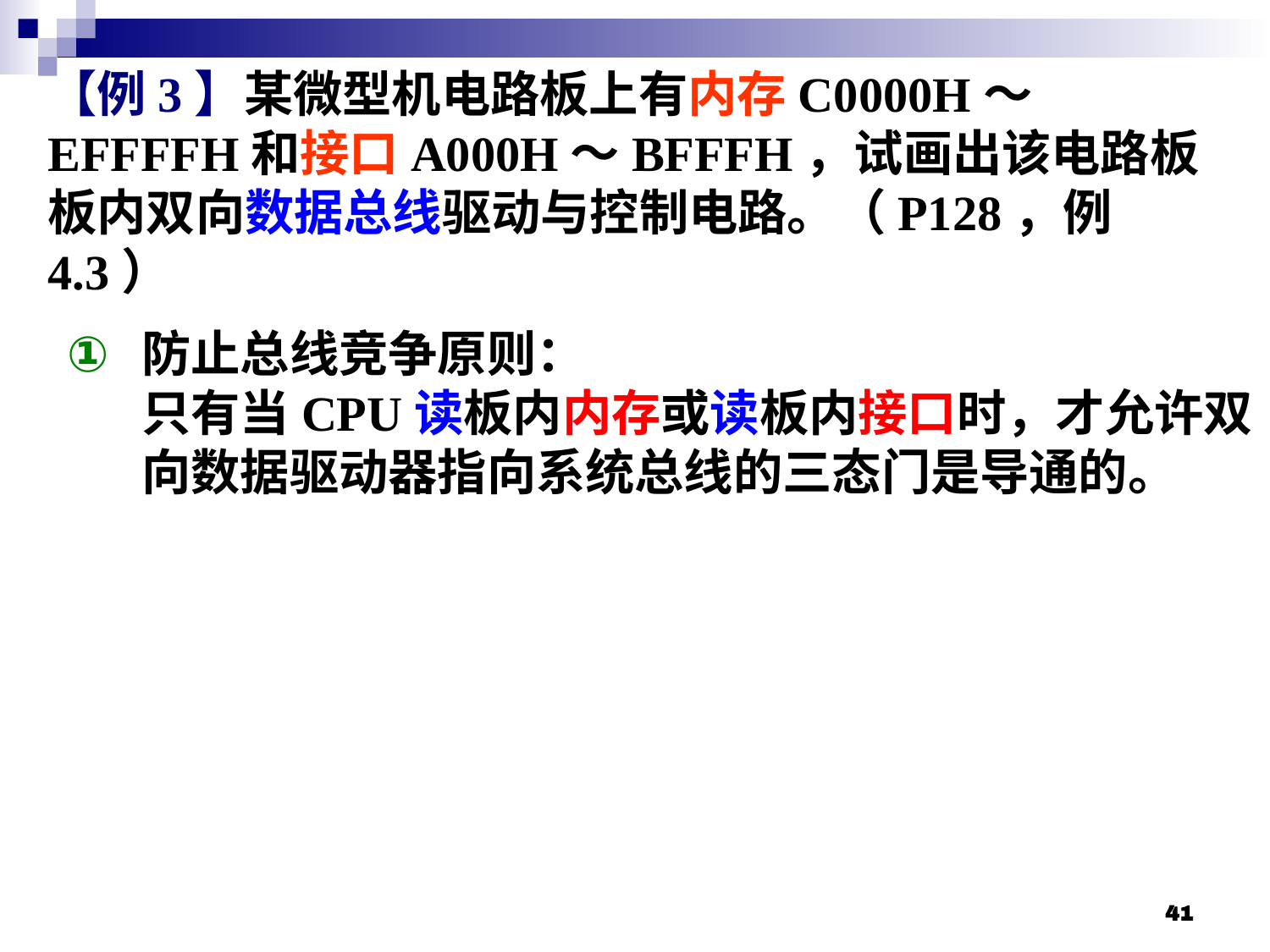

【例3】某微型机电路板上有内存C0000H～EFFFFH和接口A000H～BFFFH，试画出该电路板板内双向数据总线驱动与控制电路。（P128，例4.3）
防止总线竞争原则：
只有当CPU读板内内存或读板内接口时，才允许双向数据驱动器指向系统总线的三态门是导通的。
41